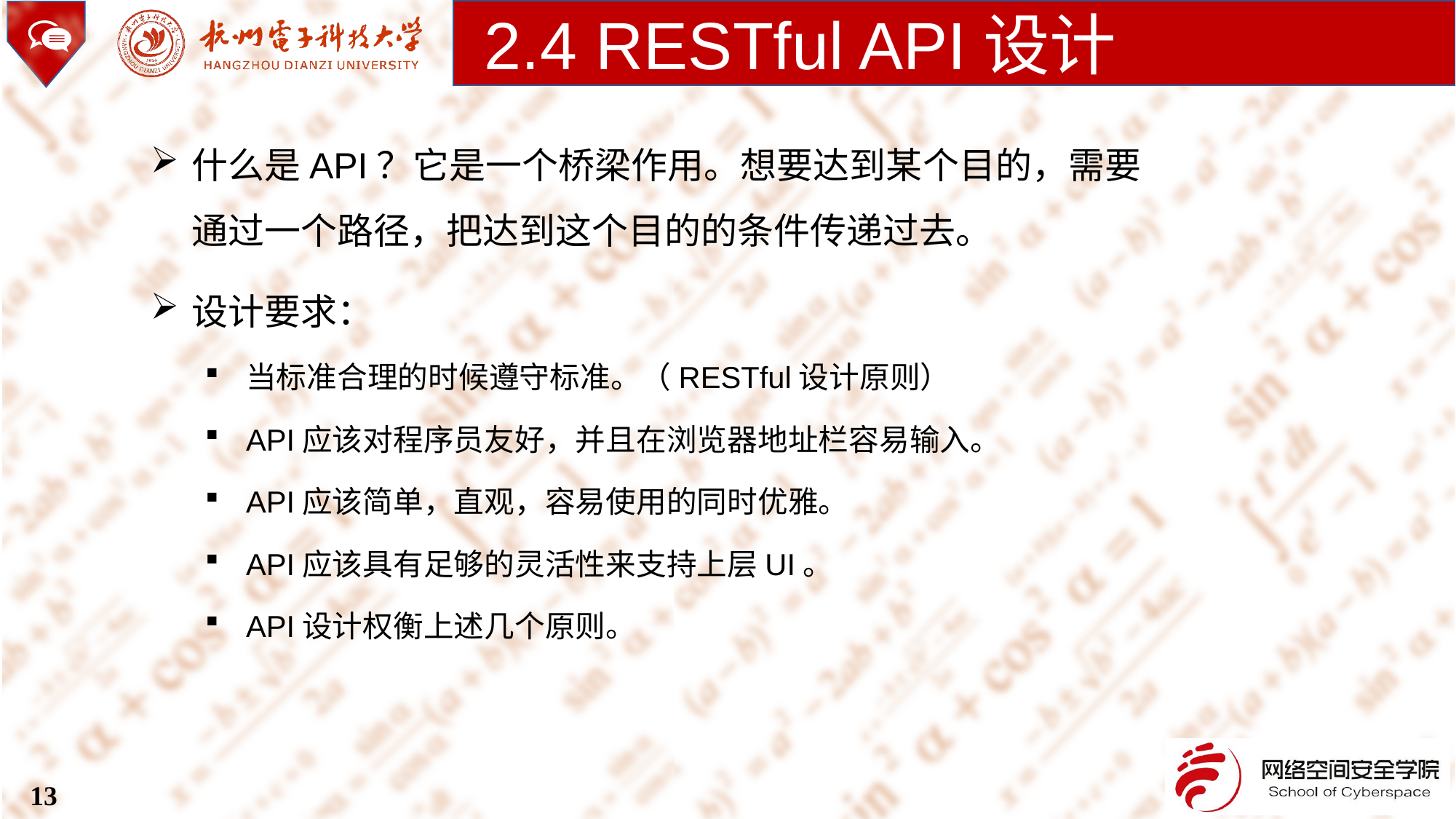

2.4 RESTful API设计
什么是API？它是一个桥梁作用。想要达到某个目的，需要通过一个路径，把达到这个目的的条件传递过去。
设计要求：
当标准合理的时候遵守标准。（RESTful设计原则）
API应该对程序员友好，并且在浏览器地址栏容易输入。
API应该简单，直观，容易使用的同时优雅。
API应该具有足够的灵活性来支持上层UI。
API设计权衡上述几个原则。
13